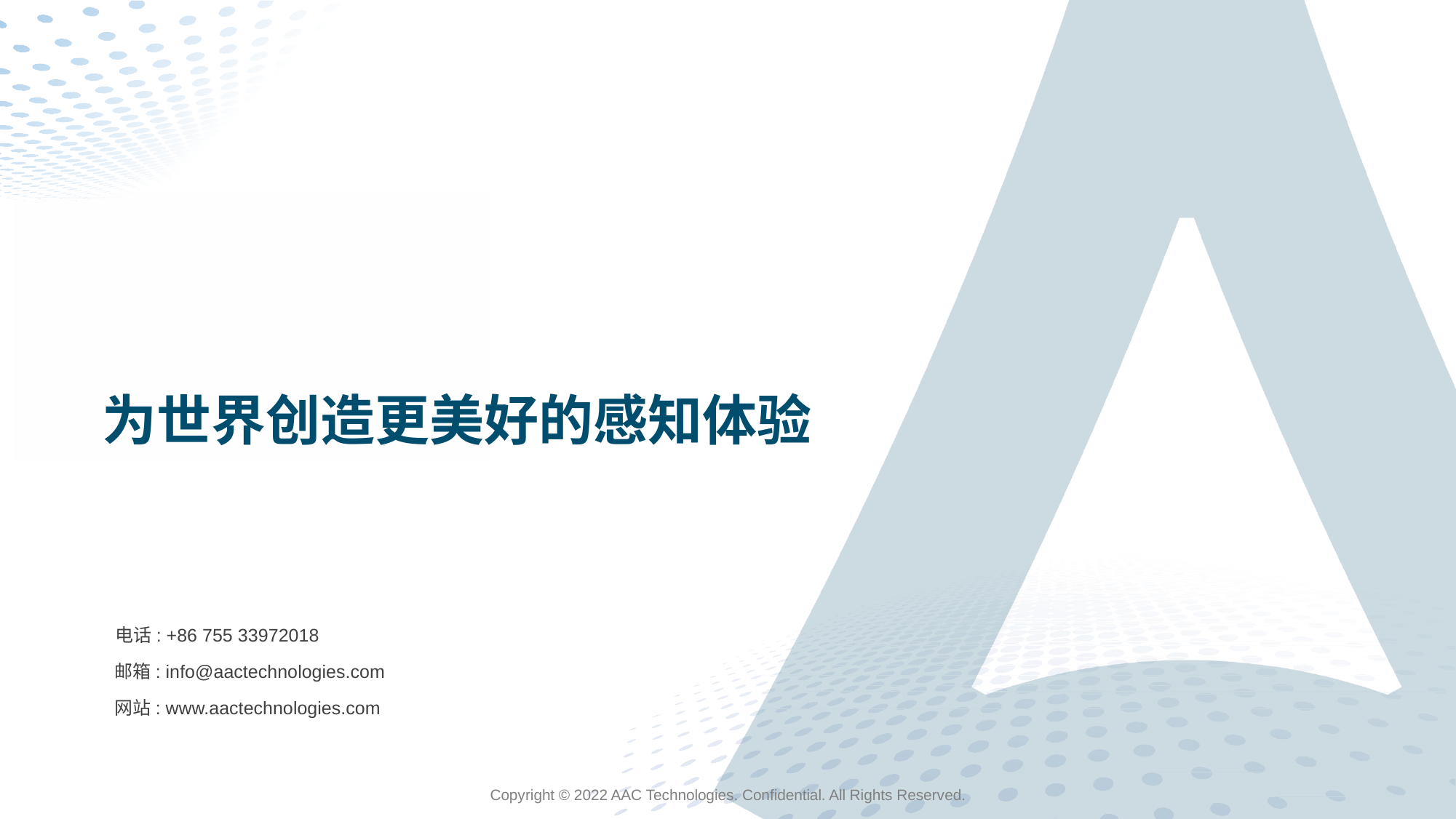

电话: +86 755 33972018
邮箱: info@aactechnologies.com
网站: www.aactechnologies.com